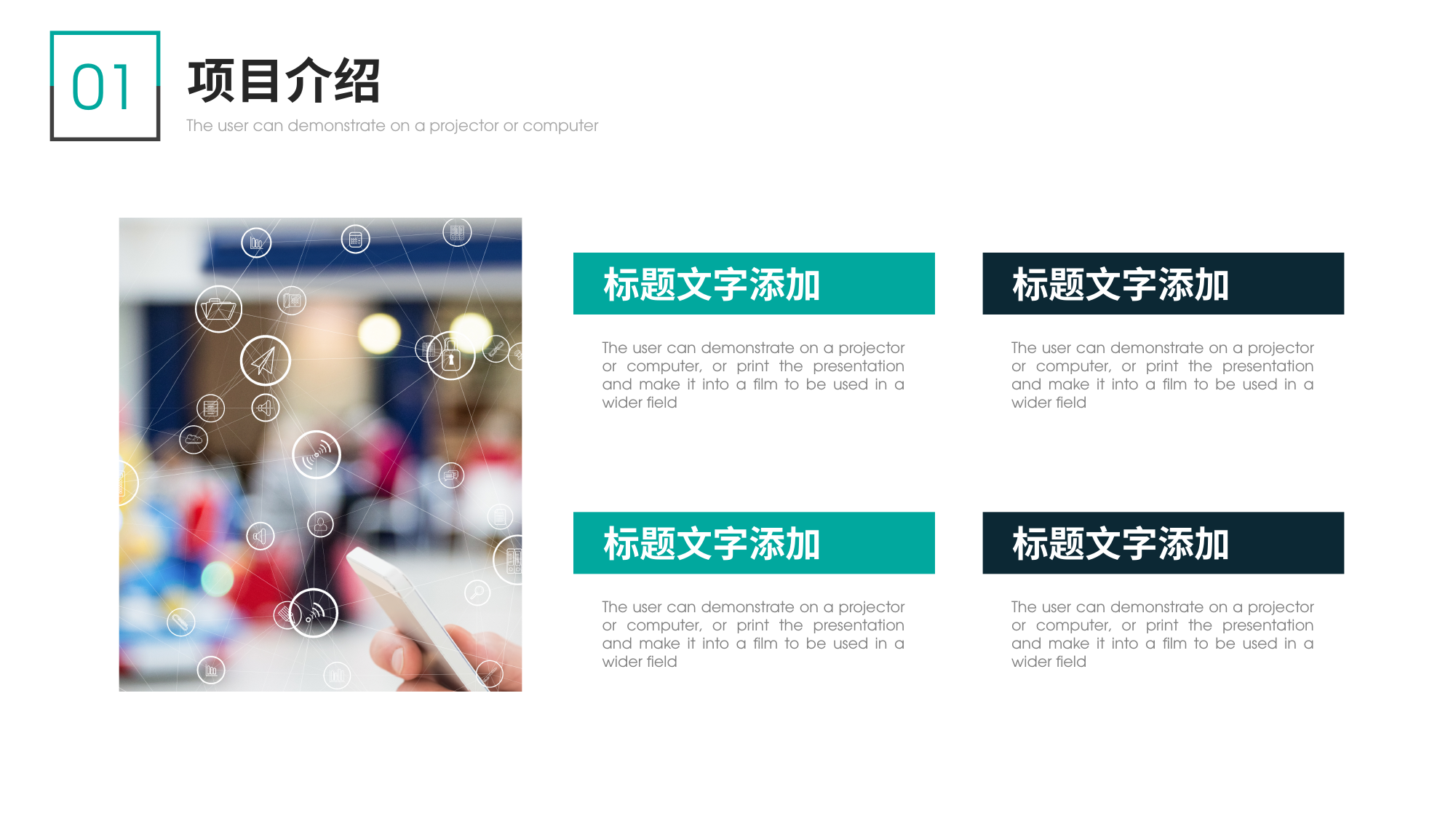

01
项目介绍
The user can demonstrate on a projector or computer

标题文字添加
The user can demonstrate on a projector or computer, or print the presentation and make it into a film to be used in a wider field

标题文字添加
The user can demonstrate on a projector or computer, or print the presentation and make it into a film to be used in a wider field

标题文字添加
The user can demonstrate on a projector or computer, or print the presentation and make it into a film to be used in a wider field

标题文字添加
The user can demonstrate on a projector or computer, or print the presentation and make it into a film to be used in a wider field